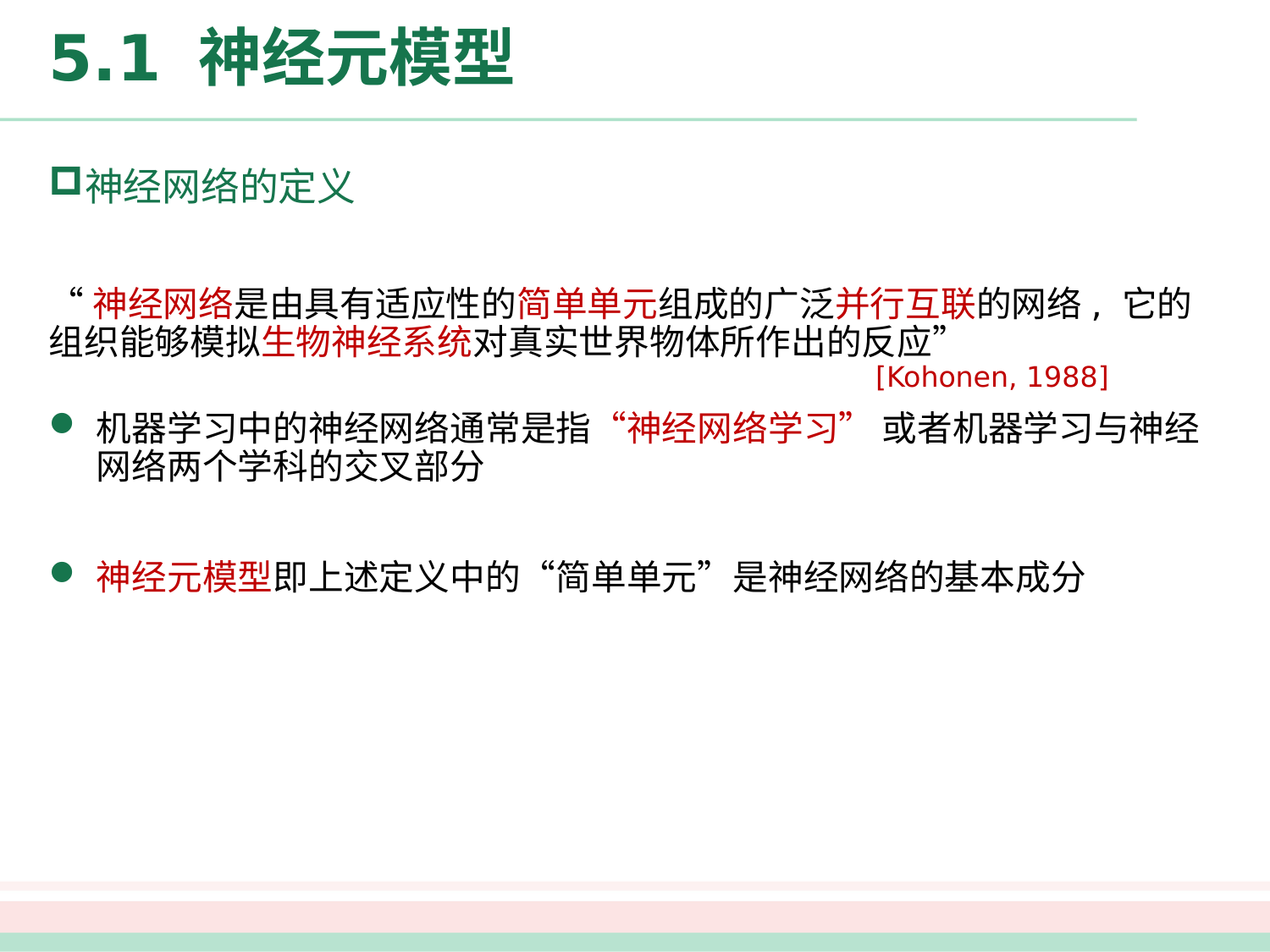

# 5.1 神经元模型
神经网络的定义

“神经网络是由具有适应性的简单单元组成的广泛并行互联的网络, 它的组织能够模拟生物神经系统对真实世界物体所作出的反应”
                                                                                             [Kohonen, 1988]
机器学习中的神经网络通常是指“神经网络学习” 或者机器学习与神经网络两个学科的交叉部分

神经元模型即上述定义中的“简单单元”是神经网络的基本成分